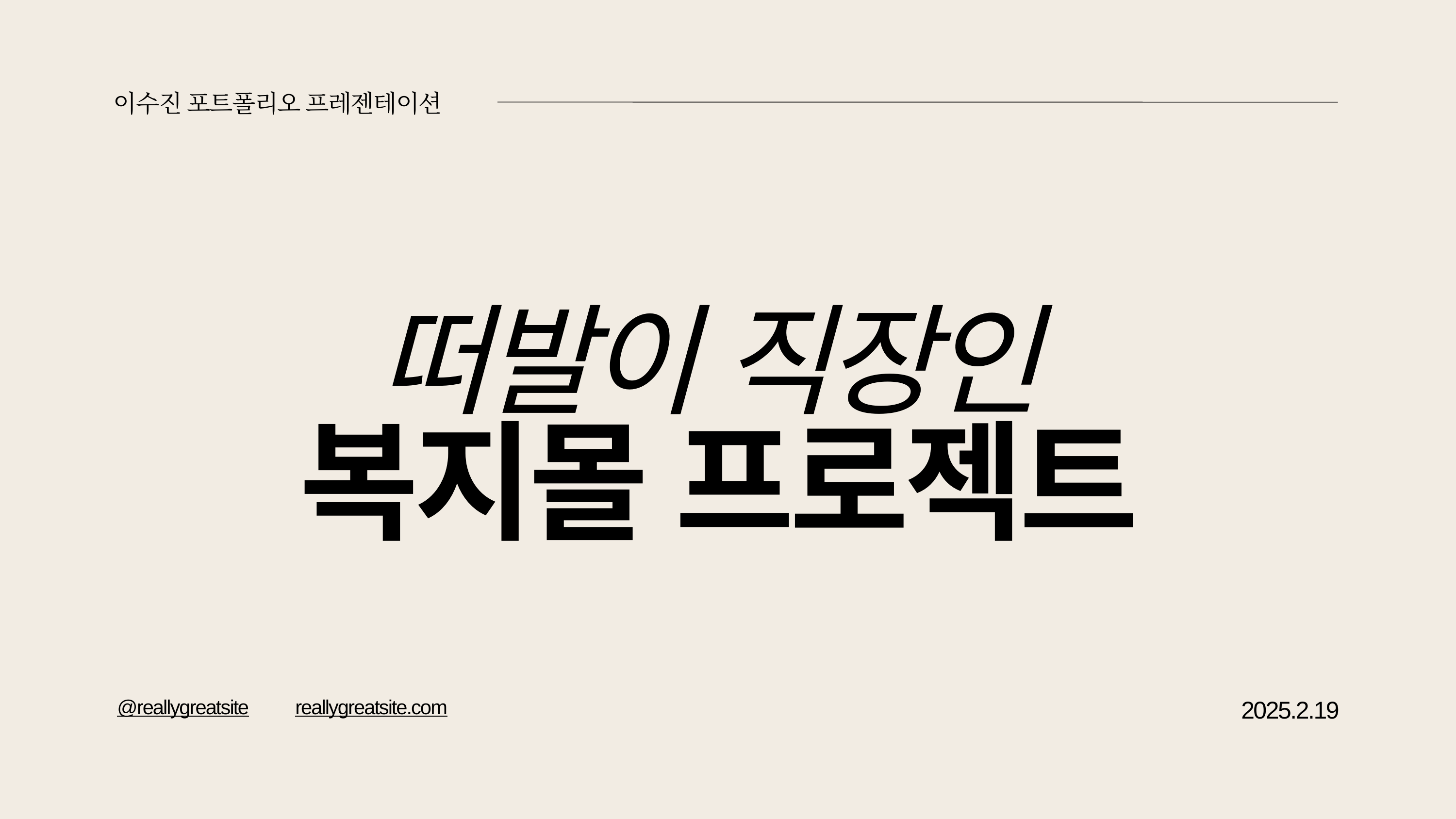

이수진 포트폴리오 프레젠테이션

떠발이 직장인
복지몰 프로젝트
2025.2.19
@reallygreatsite
reallygreatsite.com